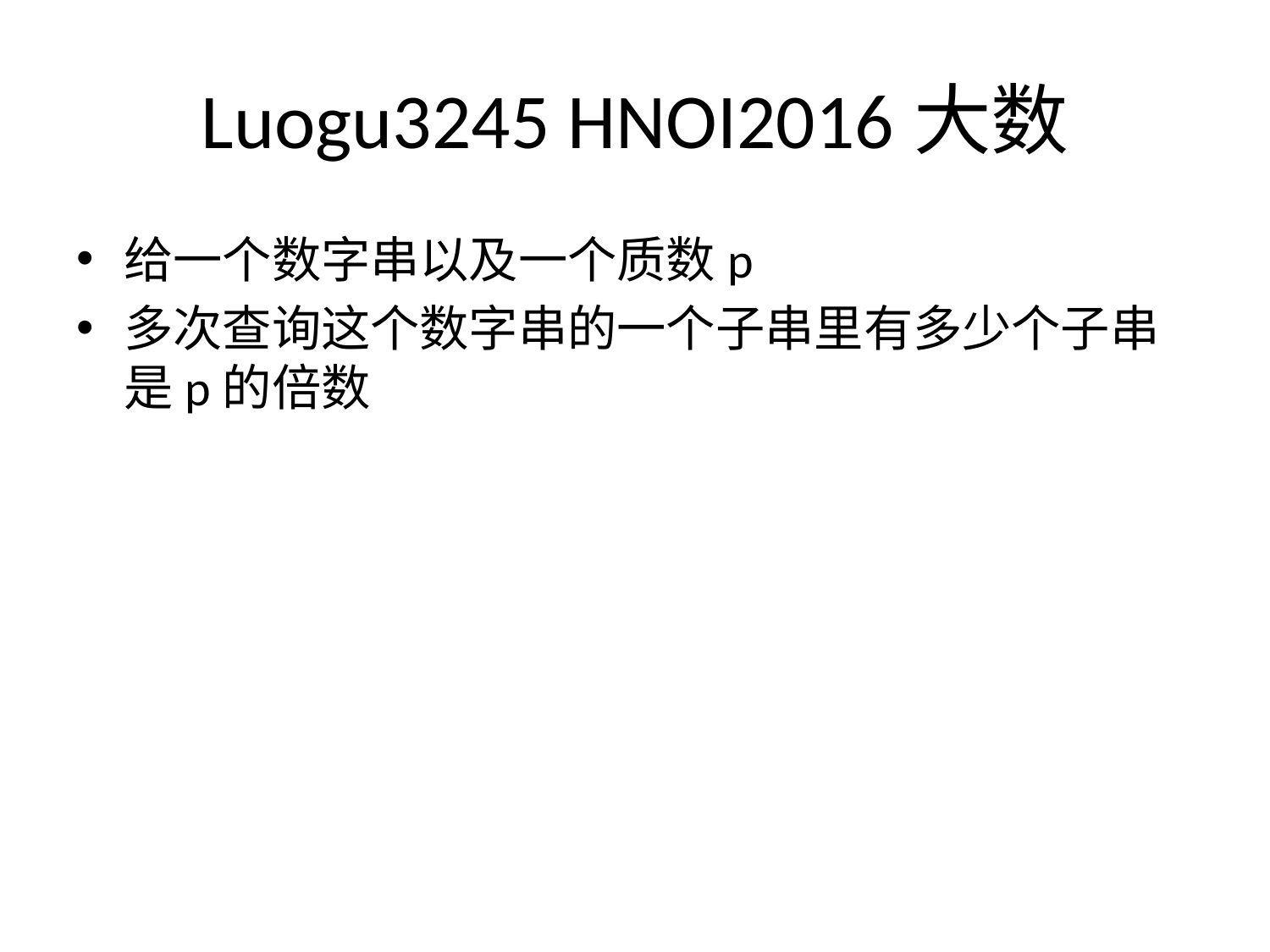

# Luogu3245 HNOI2016大数
给一个数字串以及一个质数p
多次查询这个数字串的一个子串里有多少个子串是p的倍数